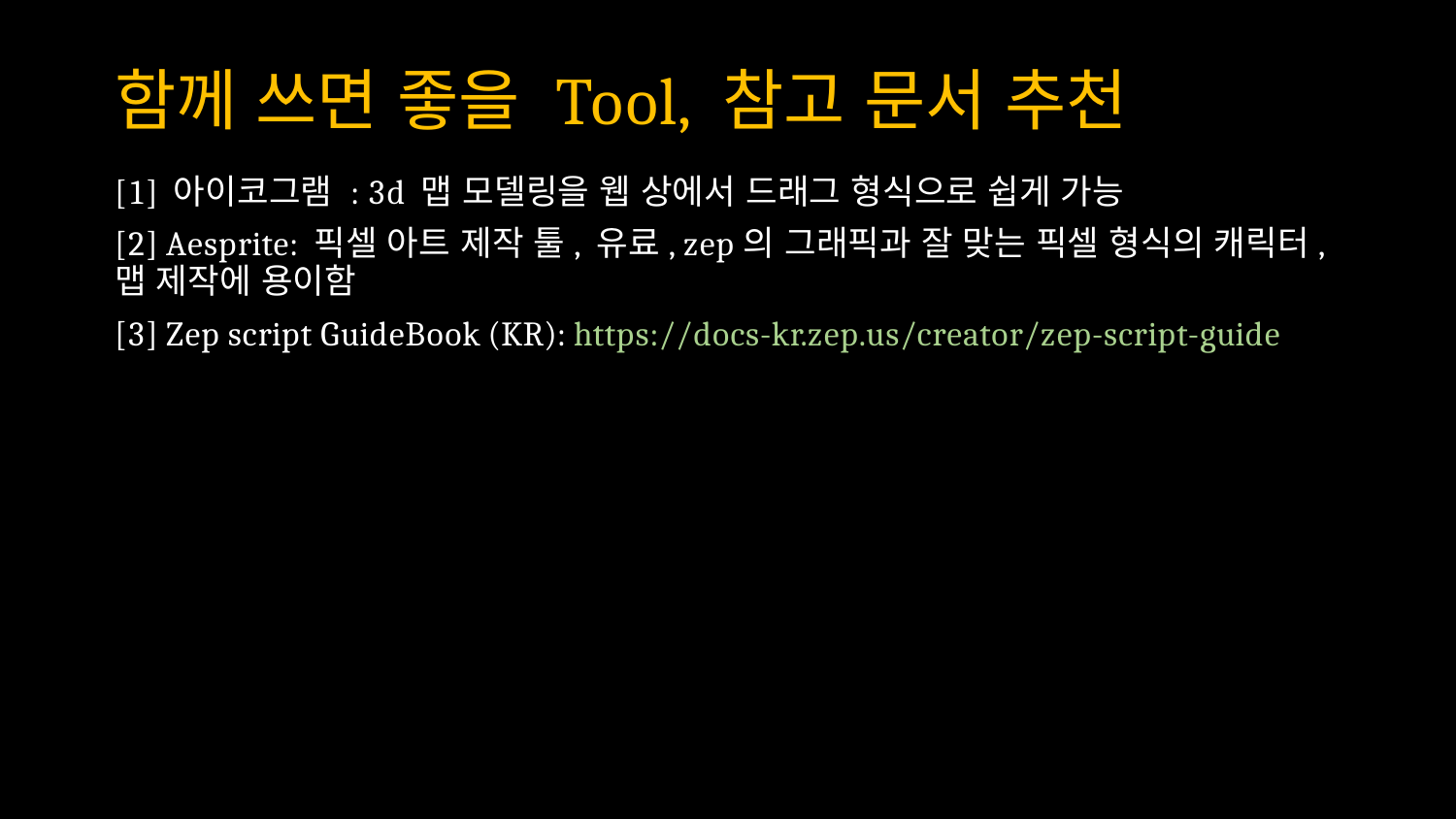

# 함께 쓰면 좋을 Tool, 참고 문서 추천
[1] 아이코그램 : 3d 맵 모델링을 웹 상에서 드래그 형식으로 쉽게 가능
[2] Aesprite: 픽셀 아트 제작 툴, 유료, zep의 그래픽과 잘 맞는 픽셀 형식의 캐릭터, 맵 제작에 용이함
[3] Zep script GuideBook (KR): https://docs-kr.zep.us/creator/zep-script-guide